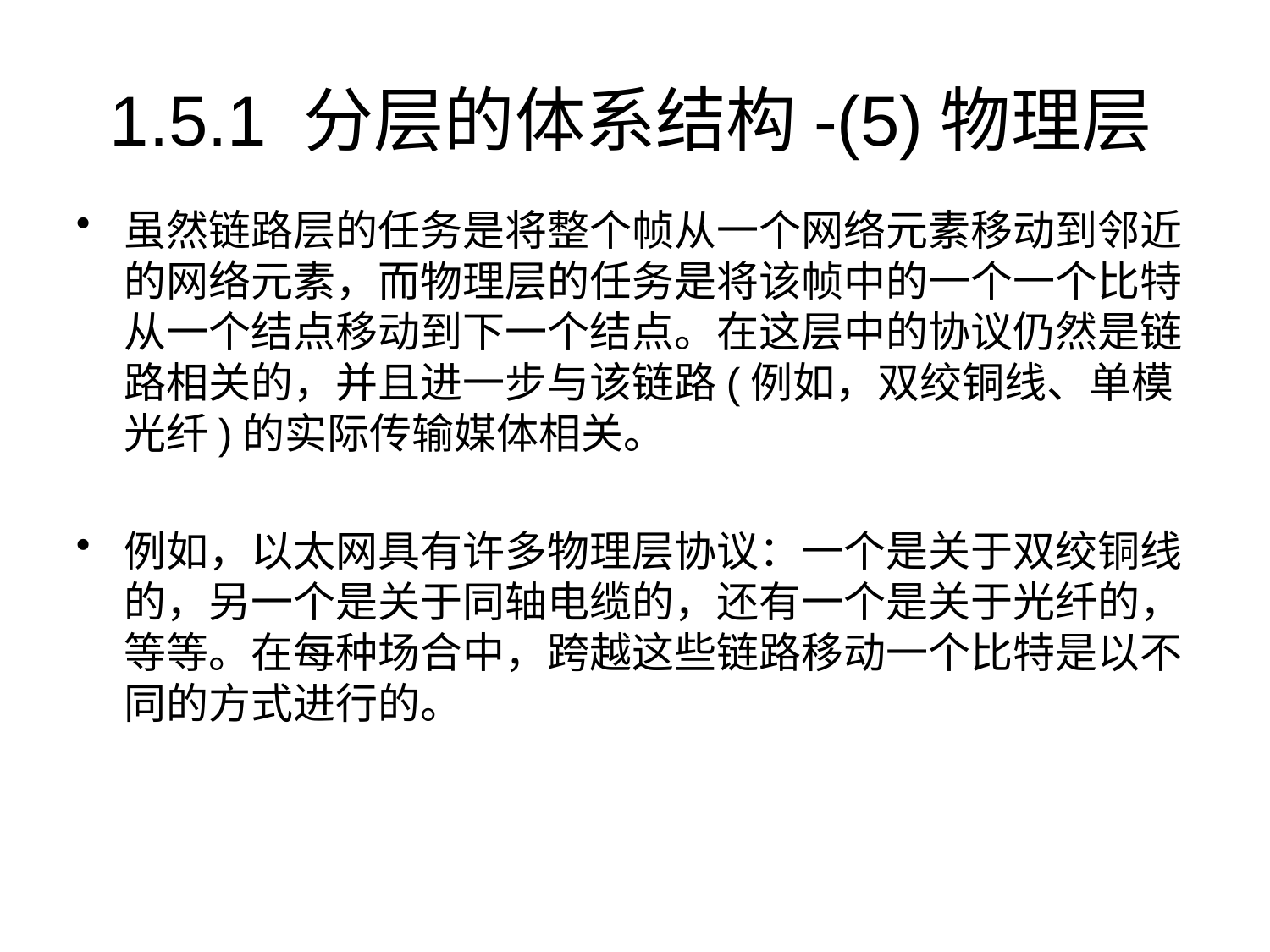

# 1.5.1 分层的体系结构-(5)物理层
虽然链路层的任务是将整个帧从一个网络元素移动到邻近的网络元素，而物理层的任务是将该帧中的一个一个比特从一个结点移动到下一个结点。在这层中的协议仍然是链路相关的，并且进一步与该链路(例如，双绞铜线、单模光纤)的实际传输媒体相关。

例如，以太网具有许多物理层协议：一个是关于双绞铜线的，另一个是关于同轴电缆的，还有一个是关于光纤的，等等。在每种场合中，跨越这些链路移动一个比特是以不同的方式进行的。